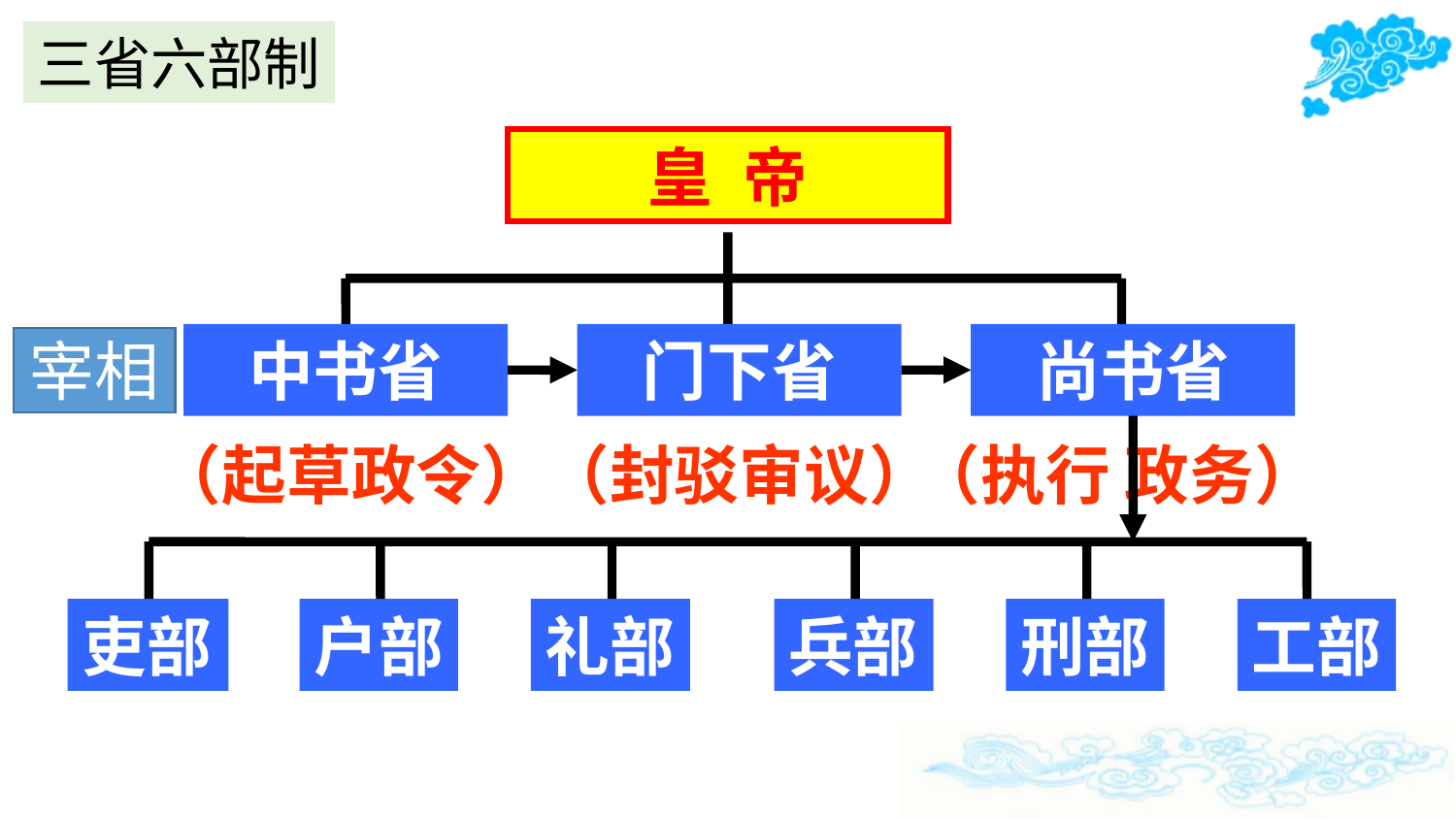

三省六部制
皇  帝

中书省
门下省
尚书省

（起草政令）
（封驳审议）
（执行 政务）

吏部
户部
礼部
兵部
刑部
工部
宰相